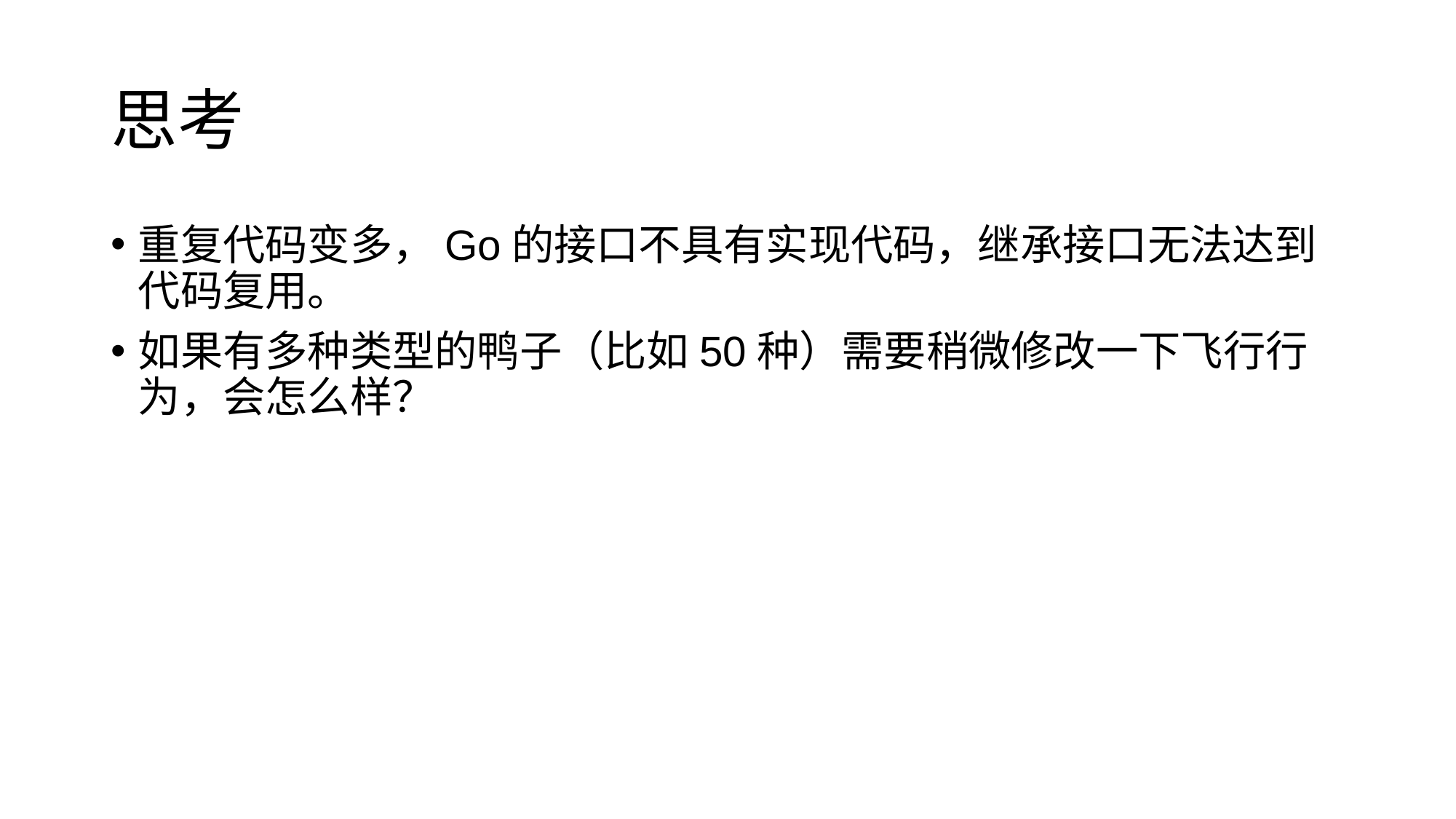

# 思考
重复代码变多，Go的接口不具有实现代码，继承接口无法达到代码复用。
如果有多种类型的鸭子（比如50种）需要稍微修改一下飞行行为，会怎么样？